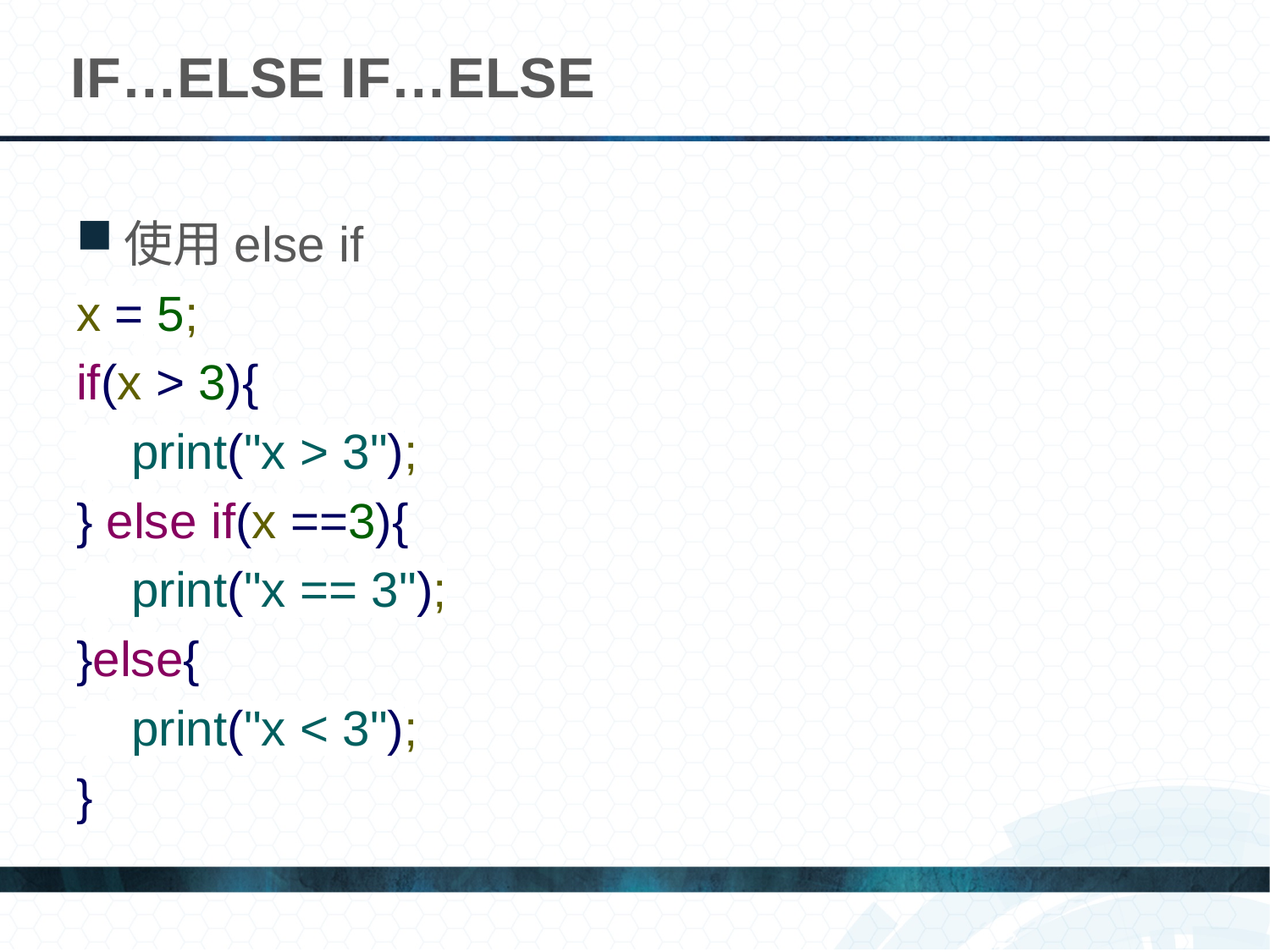

# IF…ELSE IF…ELSE
使用else if
x = 5;
if(x > 3){
    print("x > 3");
} else if(x ==3){
    print("x == 3");
}else{
    print("x < 3");
}